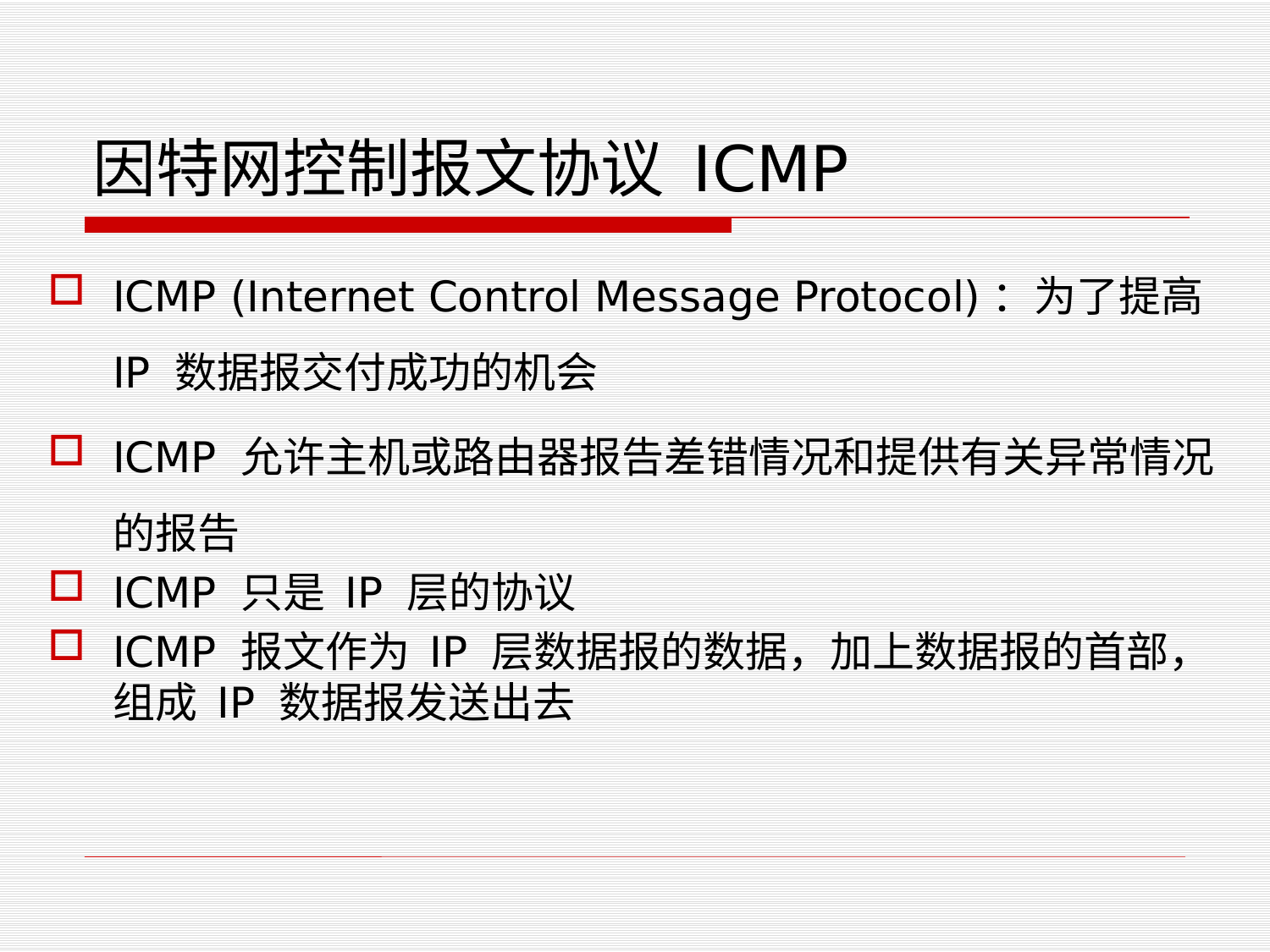

# 因特网控制报文协议 ICMP
ICMP (Internet Control Message Protocol)：为了提高 IP 数据报交付成功的机会
ICMP 允许主机或路由器报告差错情况和提供有关异常情况的报告
ICMP 只是 IP 层的协议
ICMP 报文作为 IP 层数据报的数据，加上数据报的首部，组成 IP 数据报发送出去